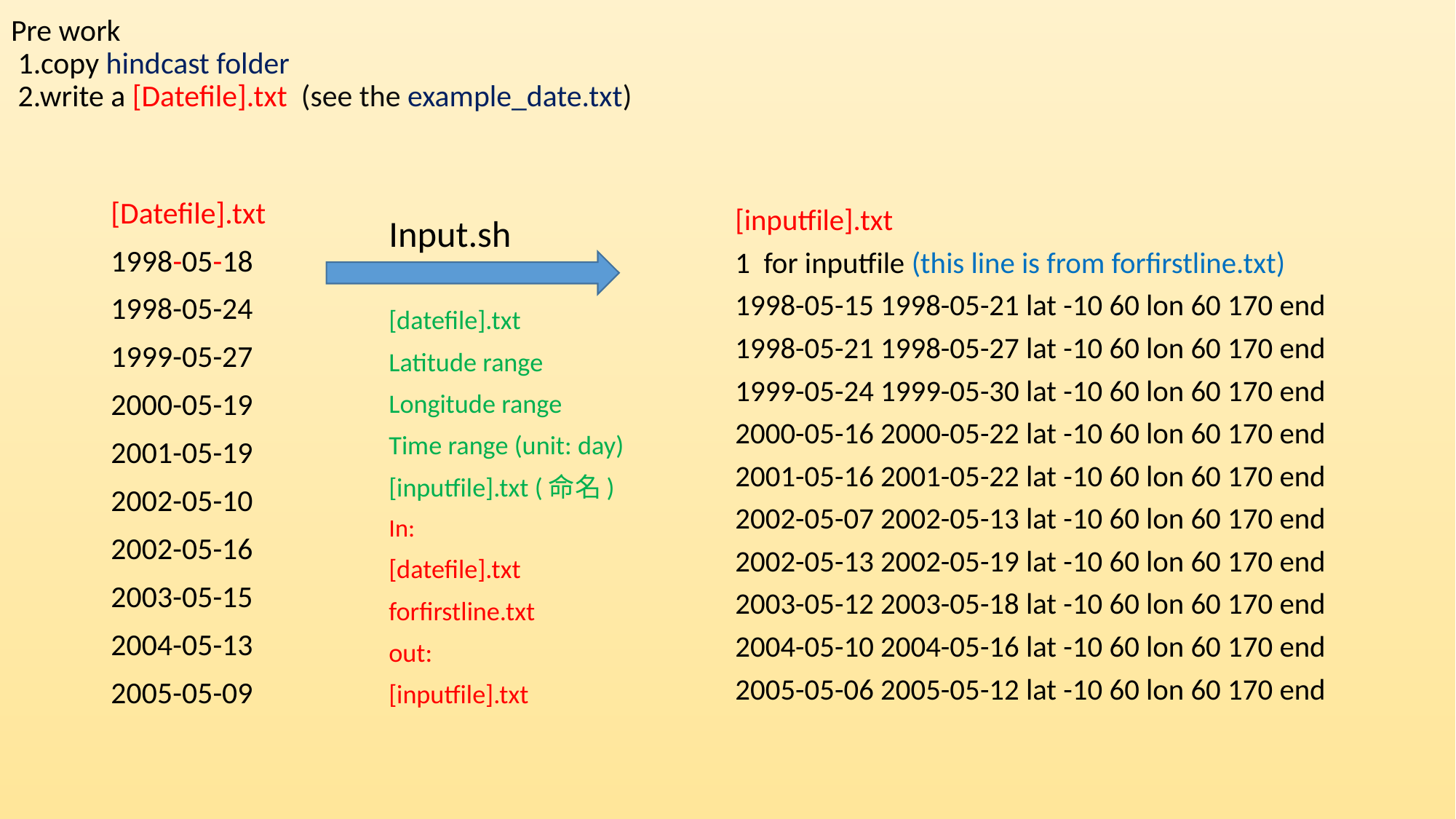

Pre work
 1.copy hindcast folder
 2.write a [Datefile].txt  (see the example_date.txt)
[Datefile].txt
1998-05-18
1998-05-24
1999-05-27
2000-05-19
2001-05-19
2002-05-10
2002-05-16
2003-05-15
2004-05-13
2005-05-09

[inputfile].txt
1  for inputfile (this line is from forfirstline.txt)
1998-05-15 1998-05-21 lat -10 60 lon 60 170 end
1998-05-21 1998-05-27 lat -10 60 lon 60 170 end
1999-05-24 1999-05-30 lat -10 60 lon 60 170 end
2000-05-16 2000-05-22 lat -10 60 lon 60 170 end
2001-05-16 2001-05-22 lat -10 60 lon 60 170 end
2002-05-07 2002-05-13 lat -10 60 lon 60 170 end
2002-05-13 2002-05-19 lat -10 60 lon 60 170 end
2003-05-12 2003-05-18 lat -10 60 lon 60 170 end
2004-05-10 2004-05-16 lat -10 60 lon 60 170 end
2005-05-06 2005-05-12 lat -10 60 lon 60 170 end
Input.sh

[datefile].txt
Latitude range
Longitude range
Time range (unit: day)
[inputfile].txt (命名)
In:
[datefile].txt
forfirstline.txt
out:
[inputfile].txt